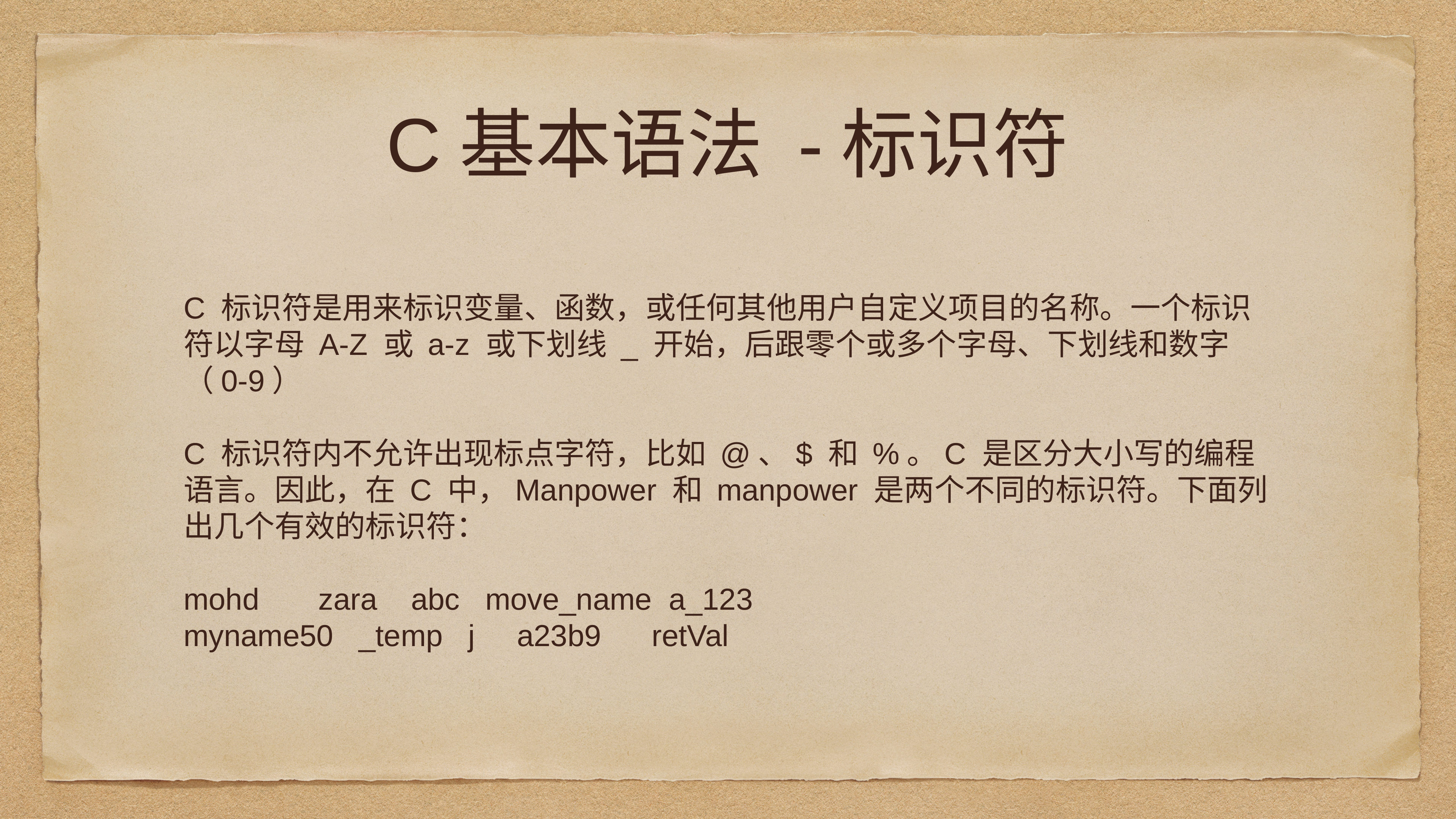

# C基本语法 -标识符
C 标识符是用来标识变量、函数，或任何其他用户自定义项目的名称。一个标识符以字母 A-Z 或 a-z 或下划线 _ 开始，后跟零个或多个字母、下划线和数字（0-9）

C 标识符内不允许出现标点字符，比如 @、$ 和 %。C 是区分大小写的编程语言。因此，在 C 中，Manpower 和 manpower 是两个不同的标识符。下面列出几个有效的标识符：

mohd       zara    abc   move_name  a_123
myname50   _temp   j     a23b9      retVal